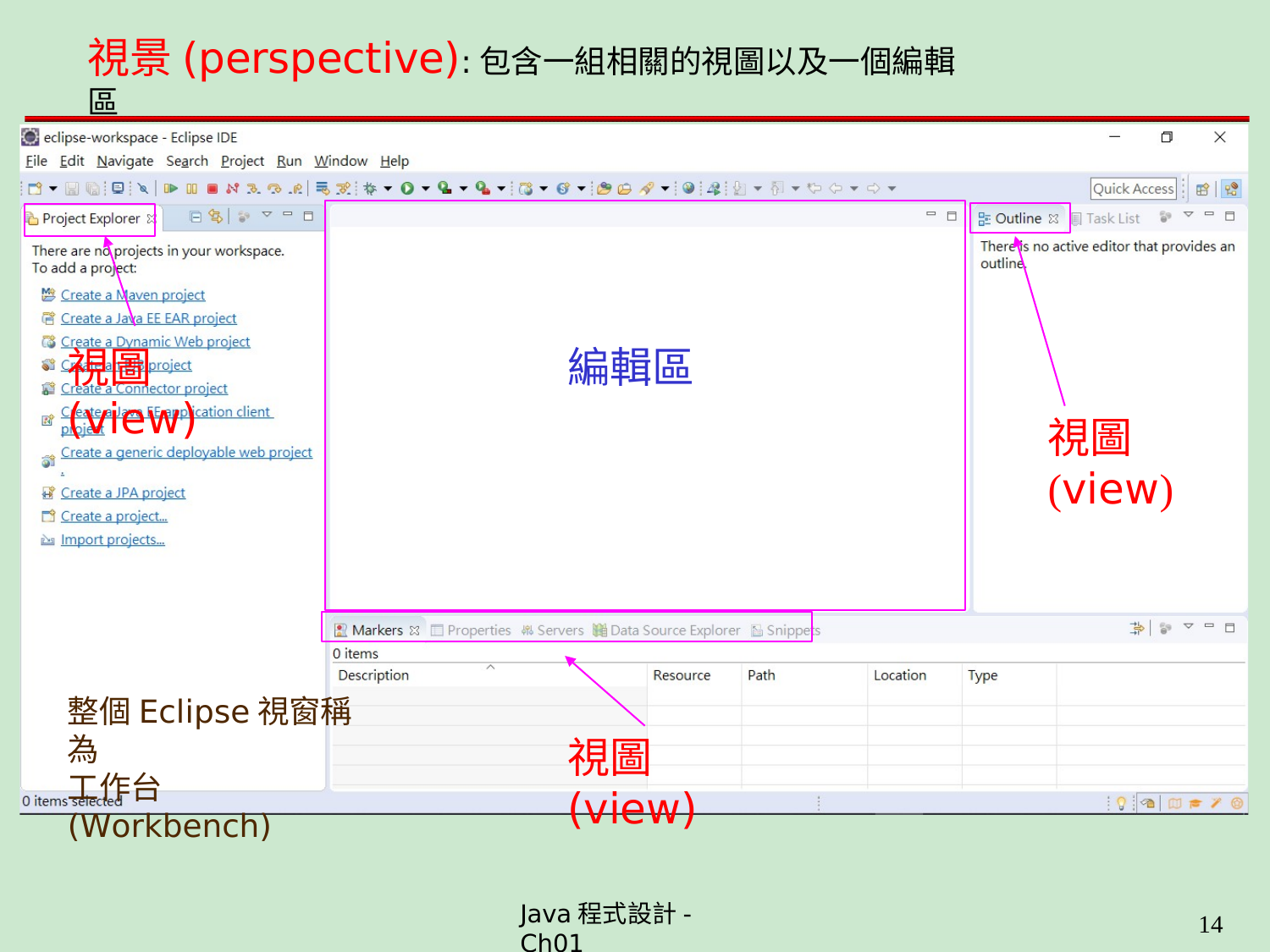

# 視景(perspective):包含一組相關的視圖以及一個編輯區

編輯區
視圖(view)
視圖
(view)

整個Eclipse視窗稱為
工作台(Workbench)
視圖(view)
Java程式設計-Ch01
14